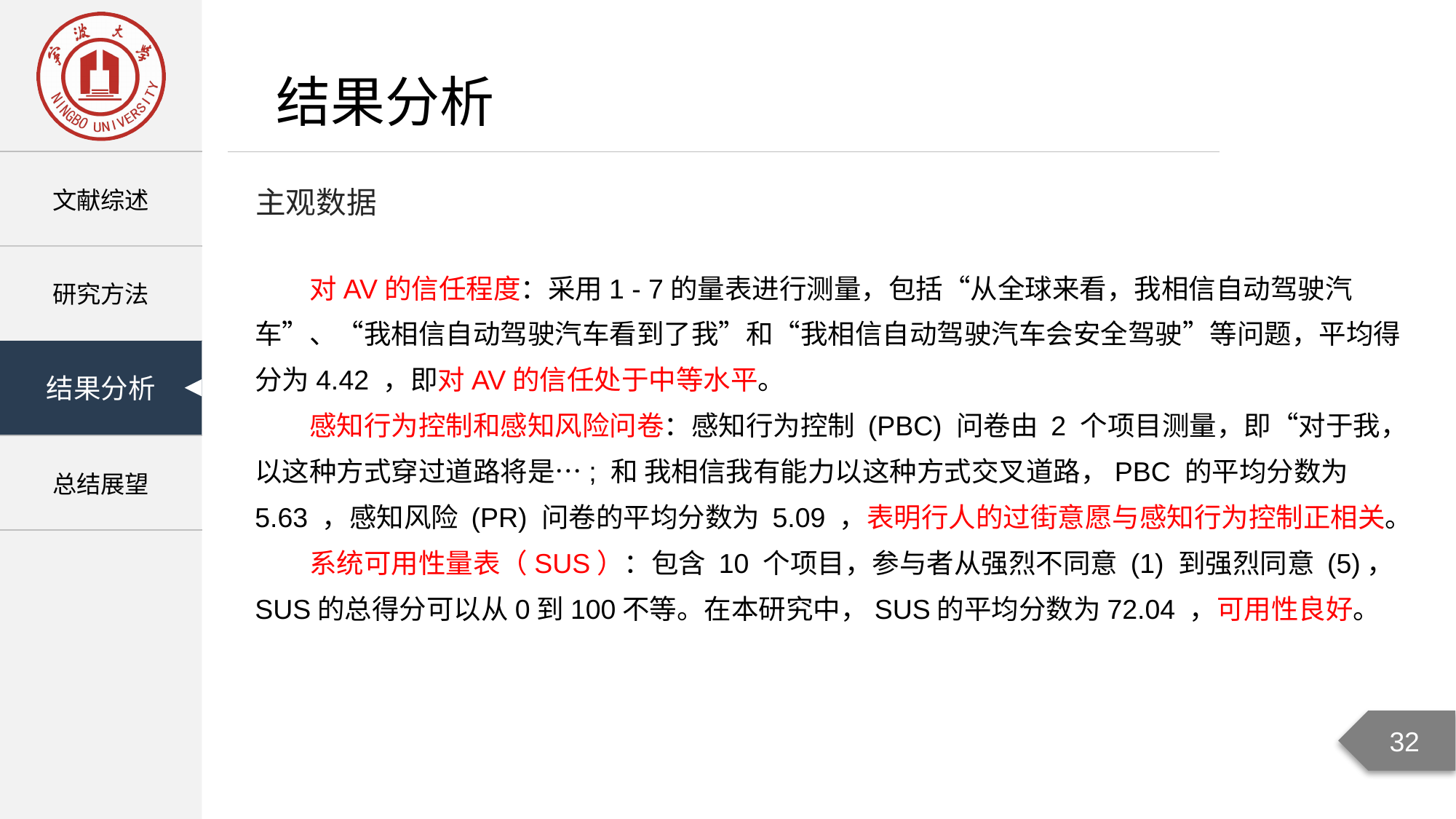

结果分析
主观数据
对AV的信任程度：采用1 - 7的量表进行测量，包括“从全球来看，我相信自动驾驶汽车”、“我相信自动驾驶汽车看到了我”和“我相信自动驾驶汽车会安全驾驶”等问题，平均得分为4.42 ，即对AV的信任处于中等水平。
感知行为控制和感知风险问卷：感知行为控制 (PBC) 问卷由 2 个项目测量，即“对于我，以这种方式穿过道路将是…; 和 我相信我有能力以这种方式交叉道路，PBC 的平均分数为 5.63 ，感知风险 (PR) 问卷的平均分数为 5.09 ，表明行人的过街意愿与感知行为控制正相关。
系统可用性量表（SUS）：包含 10 个项目，参与者从强烈不同意 (1) 到强烈同意 (5)，SUS的总得分可以从0到100不等。在本研究中，SUS的平均分数为72.04 ，可用性良好。